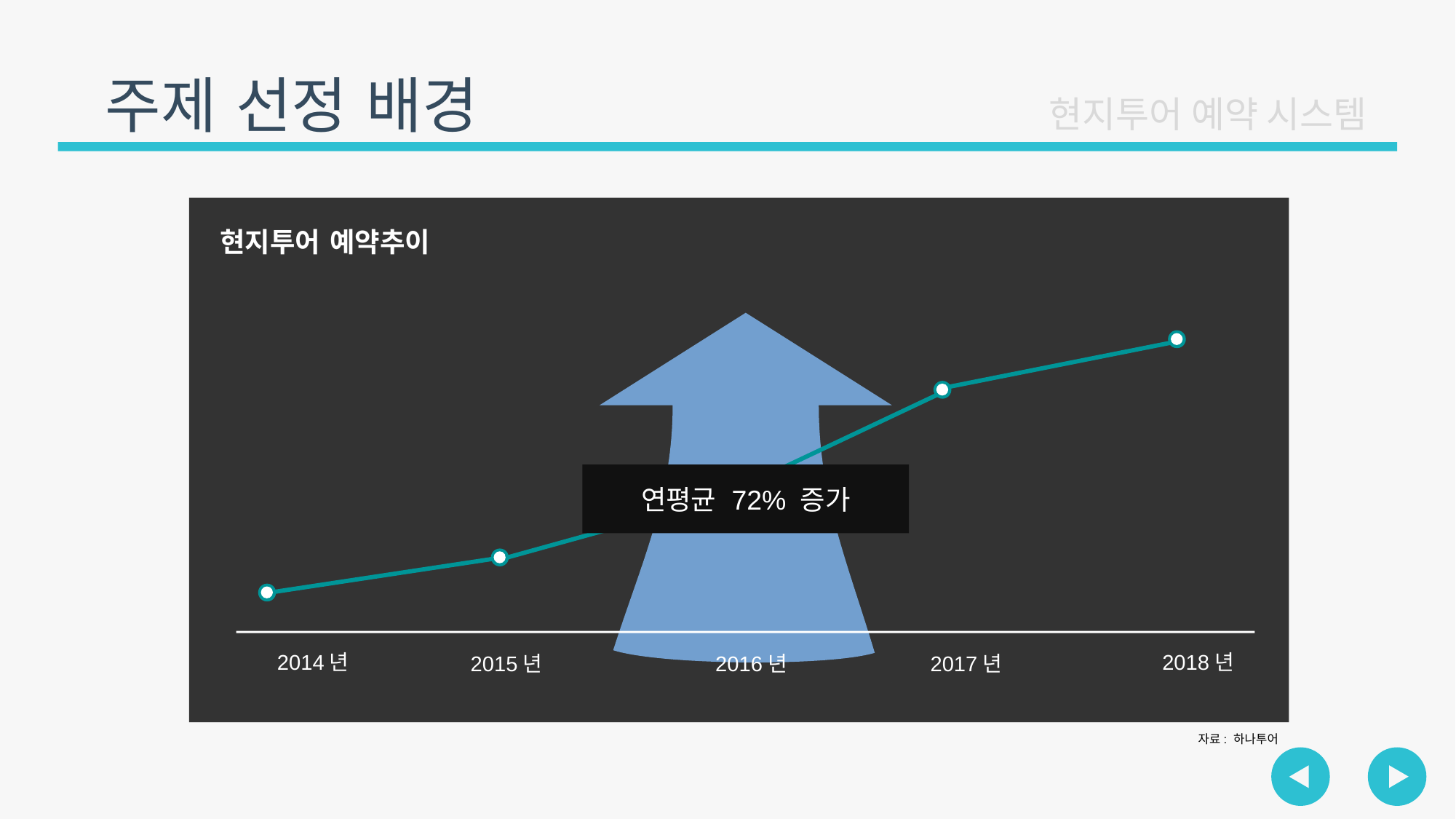

주제 선정 배경
현지투어 예약 시스템

현지투어 예약추이

연평균 72% 증가

2014년
2018년
2015년
2016년
2017년
자료: 하나투어